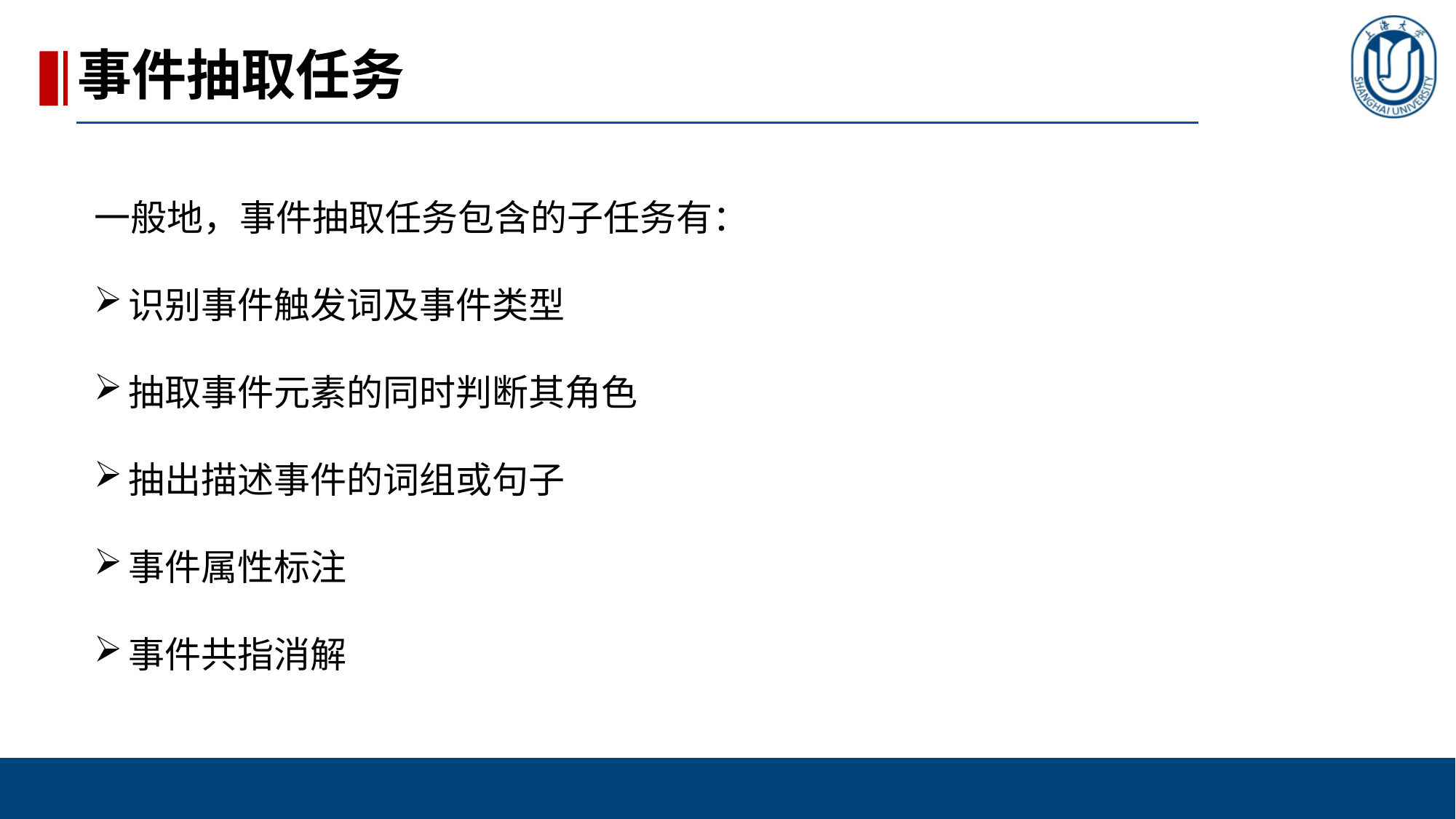

事件抽取任务
一般地，事件抽取任务包含的子任务有：
识别事件触发词及事件类型
抽取事件元素的同时判断其角色
抽出描述事件的词组或句子
事件属性标注
事件共指消解
68